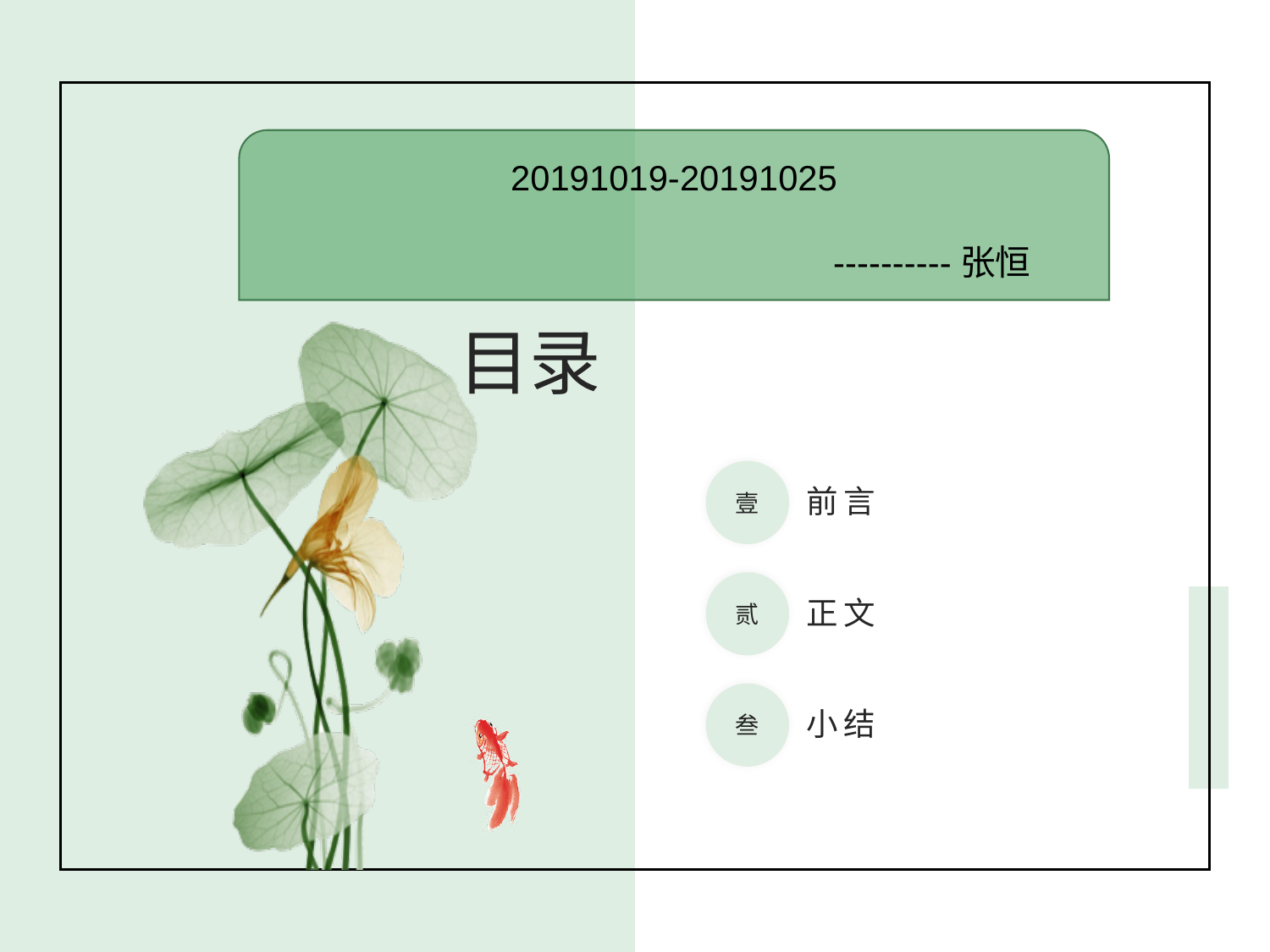

20191019-20191025

                                                     ----------张恒
目录
壹
前言
贰
正文
叁
小结